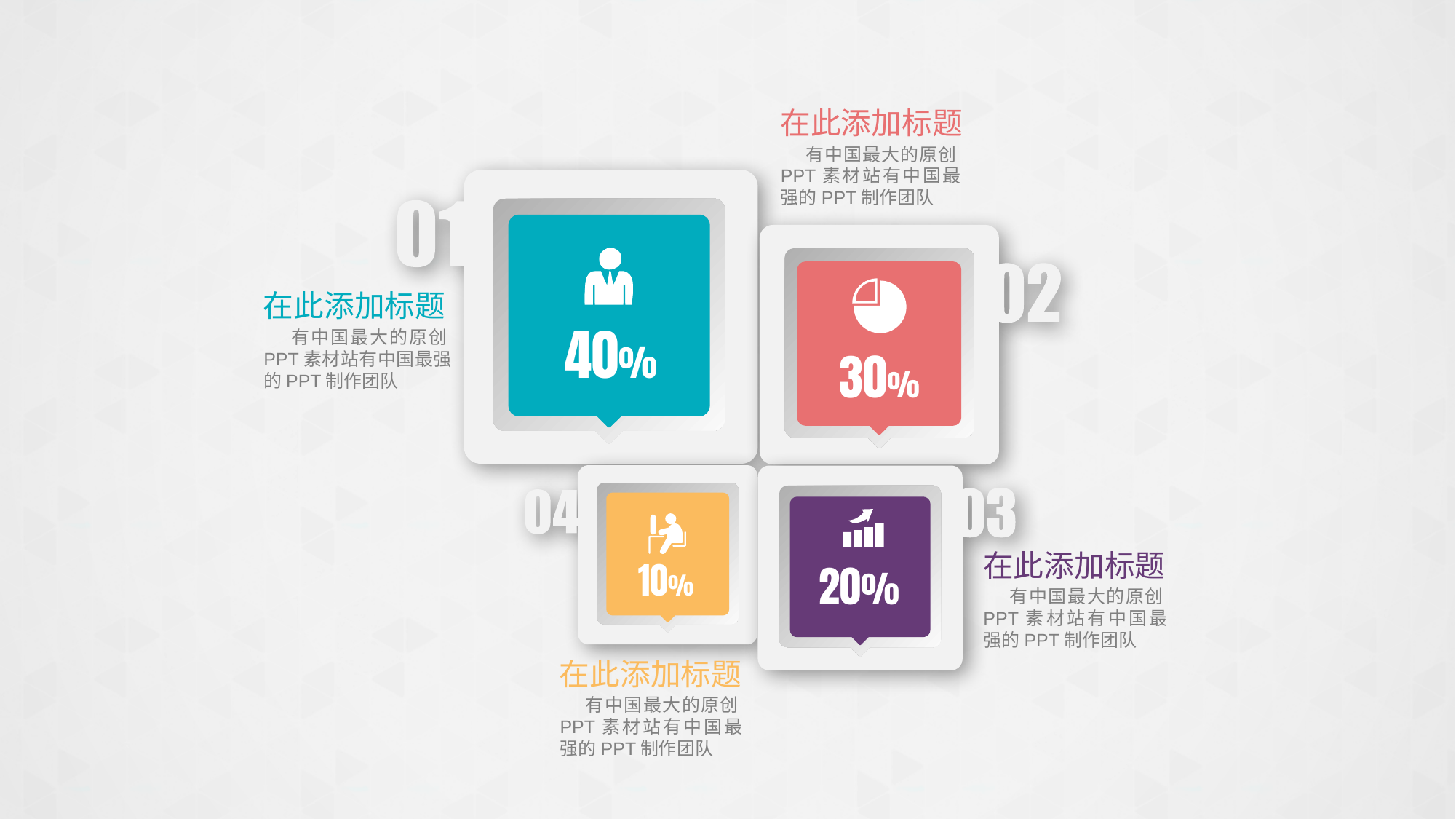

在此添加标题
    有中国最大的原创PPT素材站有中国最强的PPT制作团队

30%

在此添加标题
    有中国最大的原创PPT素材站有中国最强的PPT制作团队
40%

10%
在此添加标题
    有中国最大的原创PPT素材站有中国最强的PPT制作团队

在此添加标题
    有中国最大的原创PPT素材站有中国最强的PPT制作团队
20%